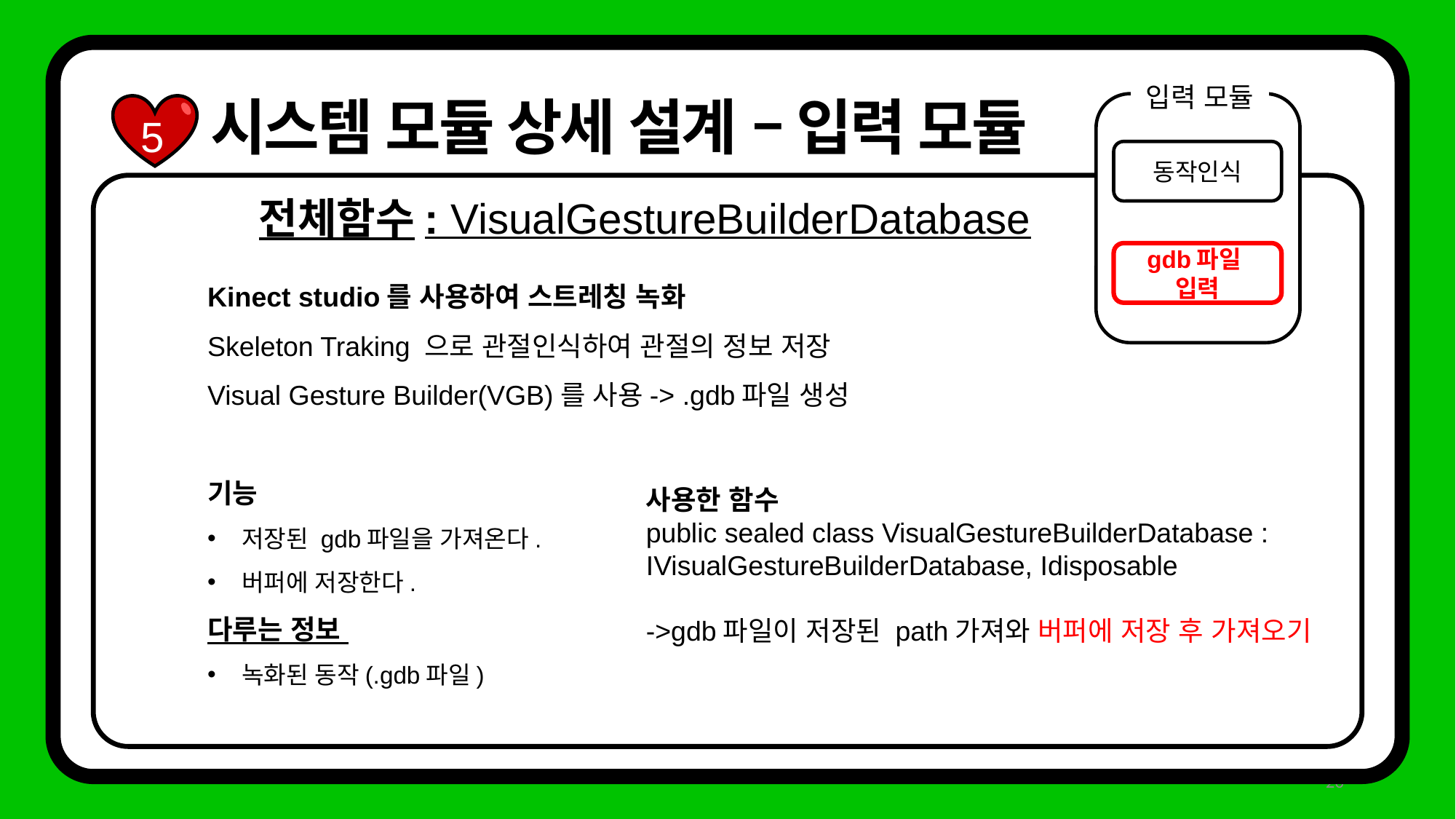

입력 모듈

동작인식
gdb파일
입력
시스템 모듈 상세 설계 – 입력 모듈

5

전체함수: VisualGestureBuilderDatabase

Kinect studio를 사용하여 스트레칭 녹화
Skeleton Traking 으로 관절인식하여 관절의 정보 저장
Visual Gesture Builder(VGB)를 사용-> .gdb파일 생성

기능
저장된 gdb파일을 가져온다.
버퍼에 저장한다.
다루는 정보
녹화된 동작(.gdb파일)

사용한 함수
public sealed class VisualGestureBuilderDatabase : IVisualGestureBuilderDatabase, Idisposable

->gdb파일이 저장된 path가져와 버퍼에 저장 후 가져오기
20